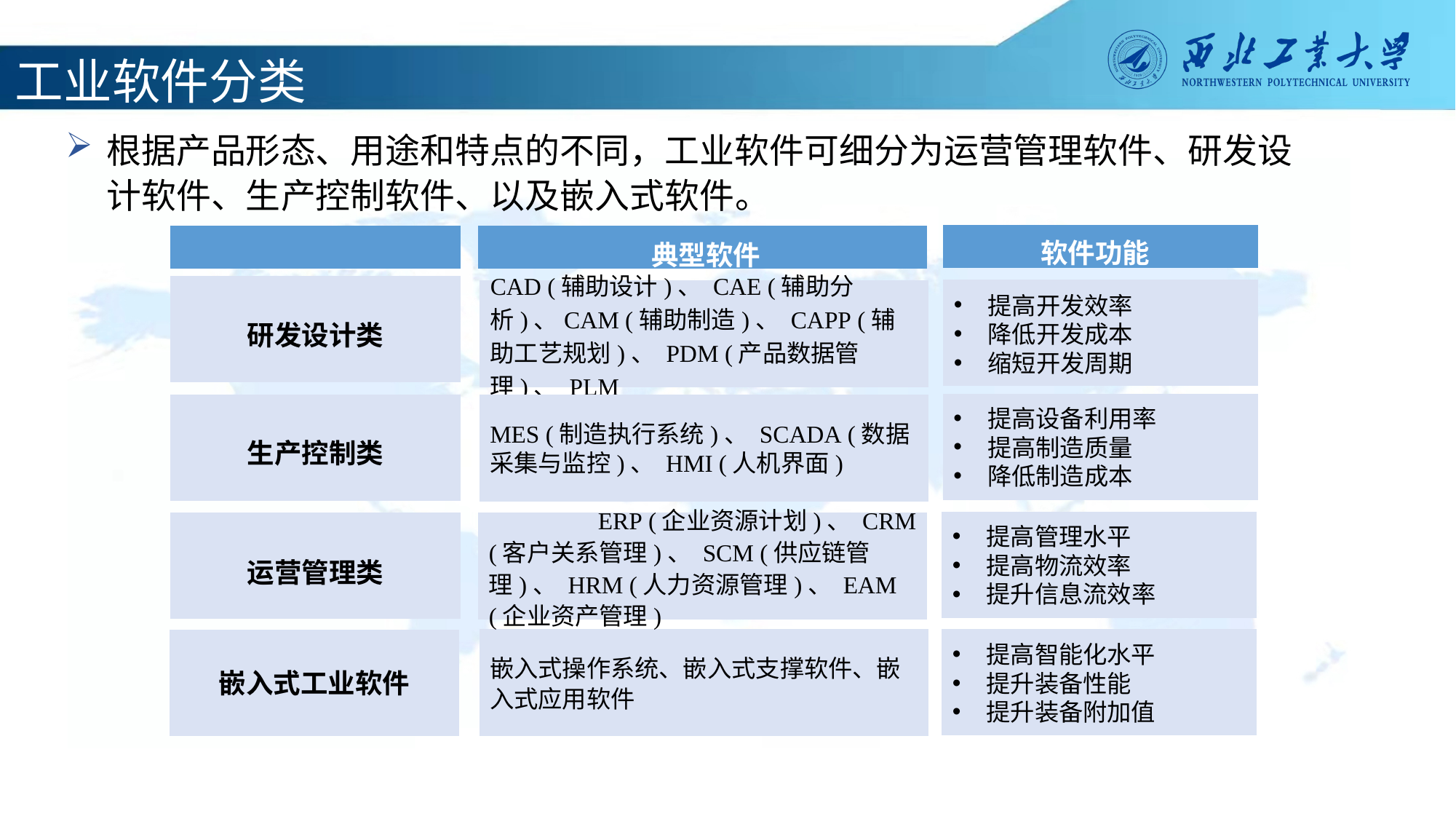

工业软件分类
根据产品形态、用途和特点的不同，工业软件可细分为运营管理软件、研发设计软件、生产控制软件、以及嵌入式软件。

		软件类别
软件功能
典型软件
研发设计类
提高开发效率
降低开发成本
缩短开发周期
CAD (辅助设计)、 CAE (辅助分析)、CAM (辅助制造)、 CAPP (辅助工艺规划)、 PDM (产品数据管理)、 PLM
提高设备利用率
提高制造质量
降低制造成本
生产控制类
MES (制造执行系统)、 SCADA (数据采集与监控)、 HMI (人机界面)
提高管理水平
提高物流效率
提升信息流效率
运营管理类
	ERP (企业资源计划)、 CRM (客户关系管理)、 SCM (供应链管理)、 HRM (人力资源管理)、 EAM (企业资产管理)
嵌入式操作系统、嵌入式支撑软件、嵌入式应用软件
提高智能化水平
提升装备性能
提升装备附加值
嵌入式工业软件